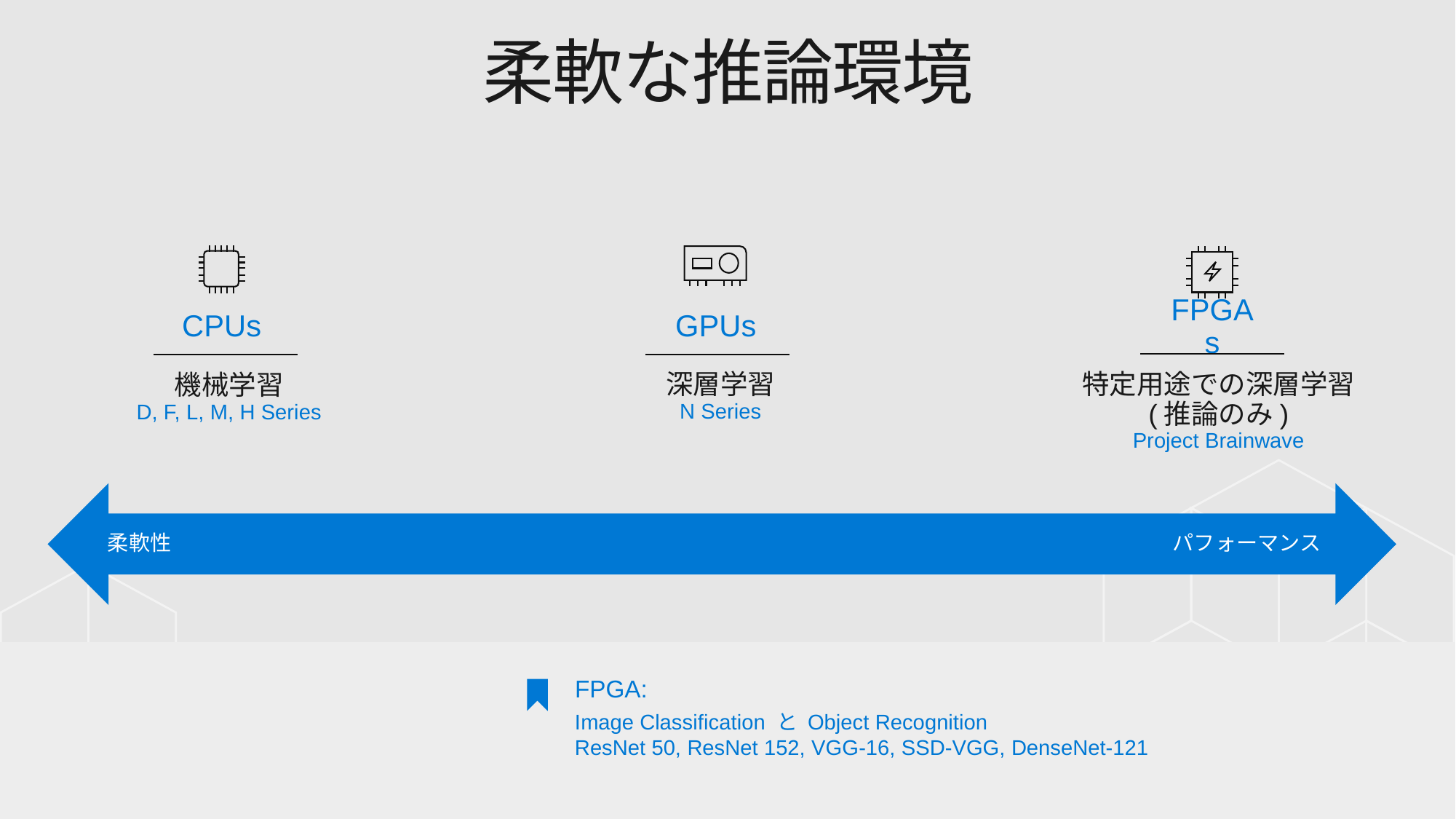

# 柔軟な推論環境

CPUs
GPUs
FPGAs
特定用途での深層学習
(推論のみ)
Project Brainwave
深層学習
N Series
機械学習
D, F, L, M, H Series

柔軟性
パフォーマンス

FPGA:
Image Classification と Object Recognition
ResNet 50, ResNet 152, VGG-16, SSD-VGG, DenseNet-121